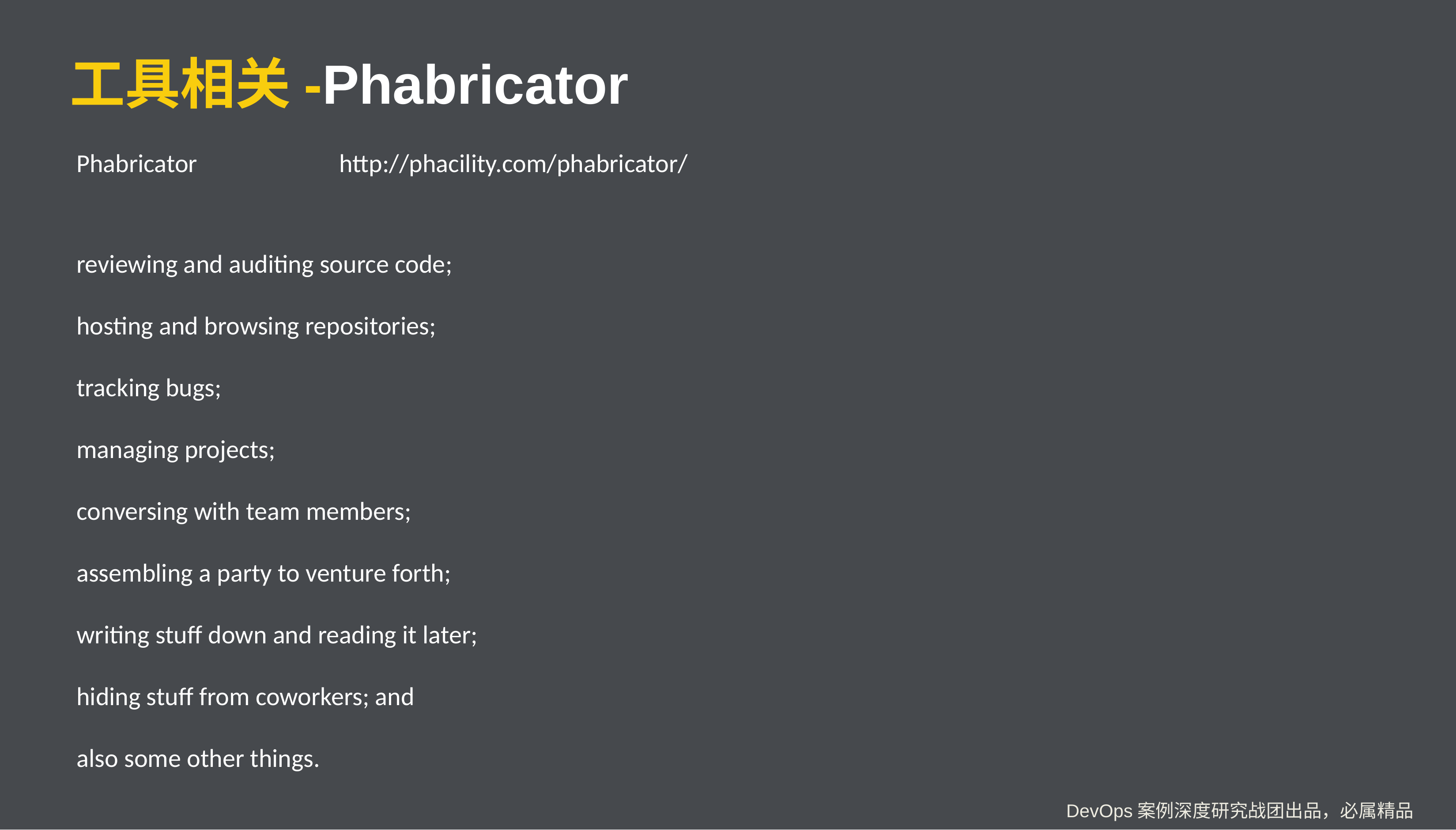

# 工具相关-Phabricator
Phabricator
http://phacility.com/phabricator/
reviewing and auditing source code;

hosting and browsing repositories;

tracking bugs;

managing projects;

conversing with team members;

assembling a party to venture forth;

writing stuff down and reading it later;

hiding stuff from coworkers; and

also some other things.